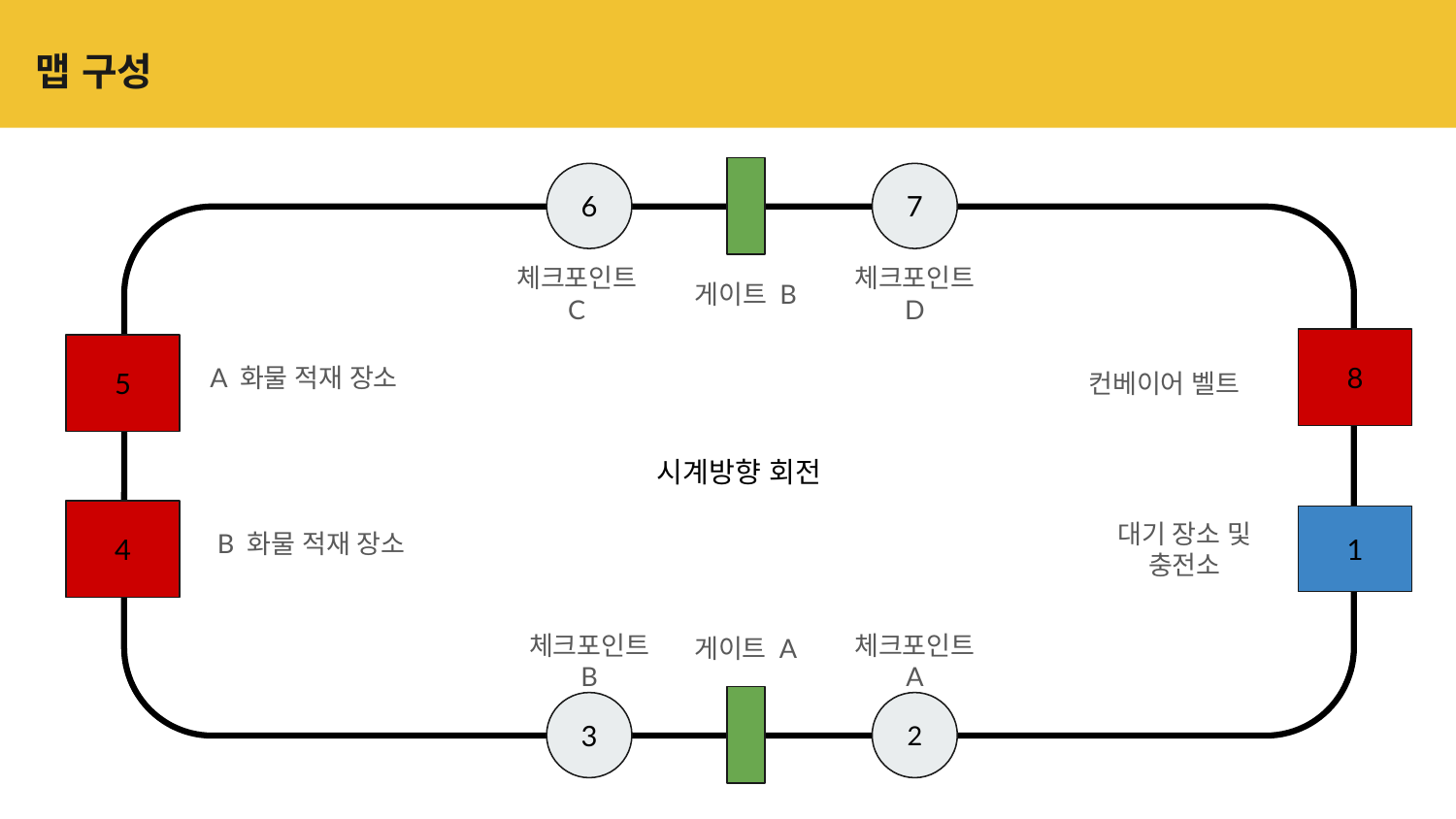

# 맵 구성

6
7
시계방향 회전
체크포인트 C
체크포인트 D
게이트 B
8
5
A 화물 적재 장소
컨베이어 벨트
4
1
B 화물 적재 장소
대기 장소 및 충전소
게이트 A
체크포인트 B
체크포인트 A

3
2